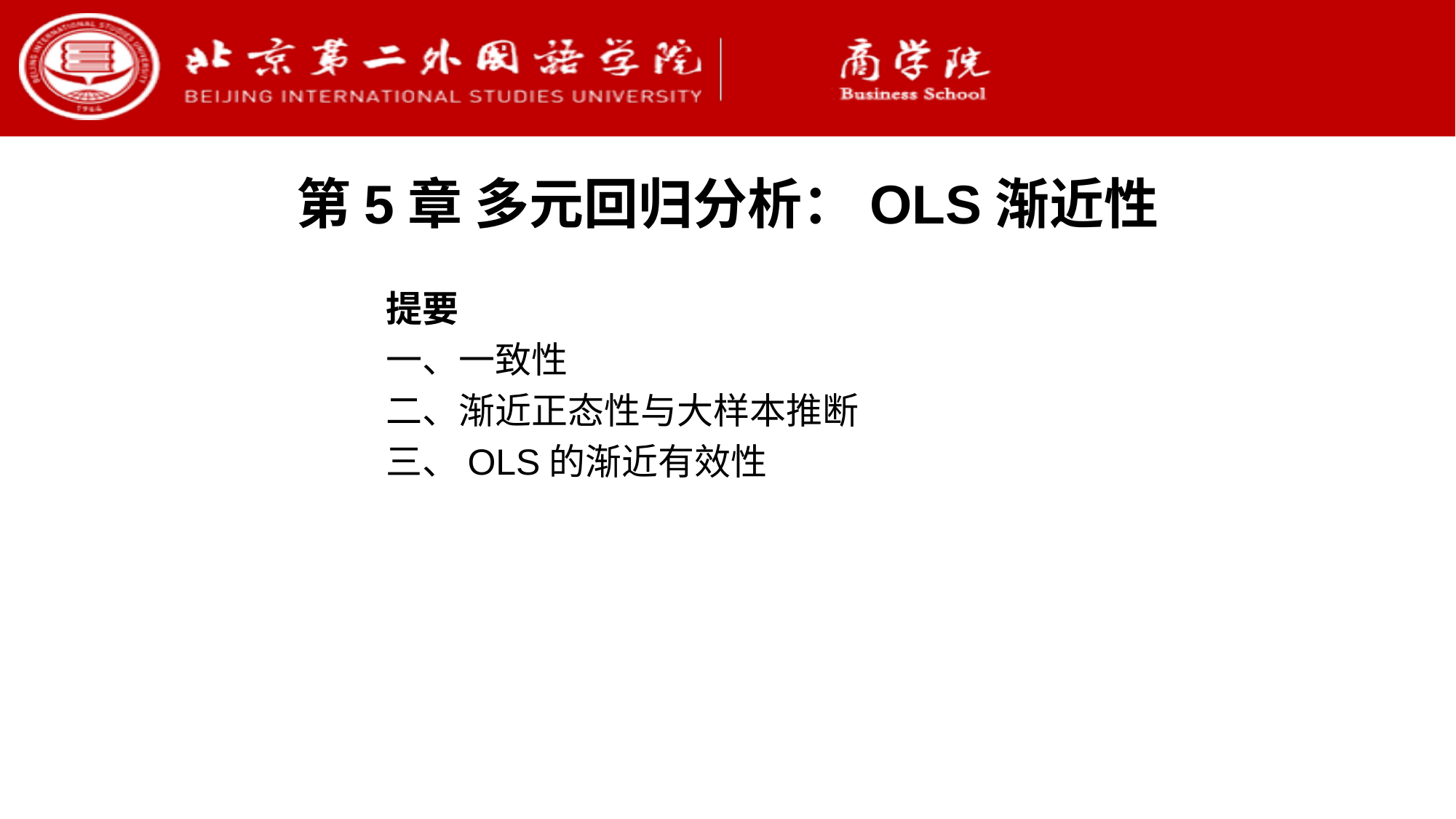

第5章 多元回归分析：OLS渐近性
提要
一、一致性
二、渐近正态性与大样本推断
三、OLS的渐近有效性